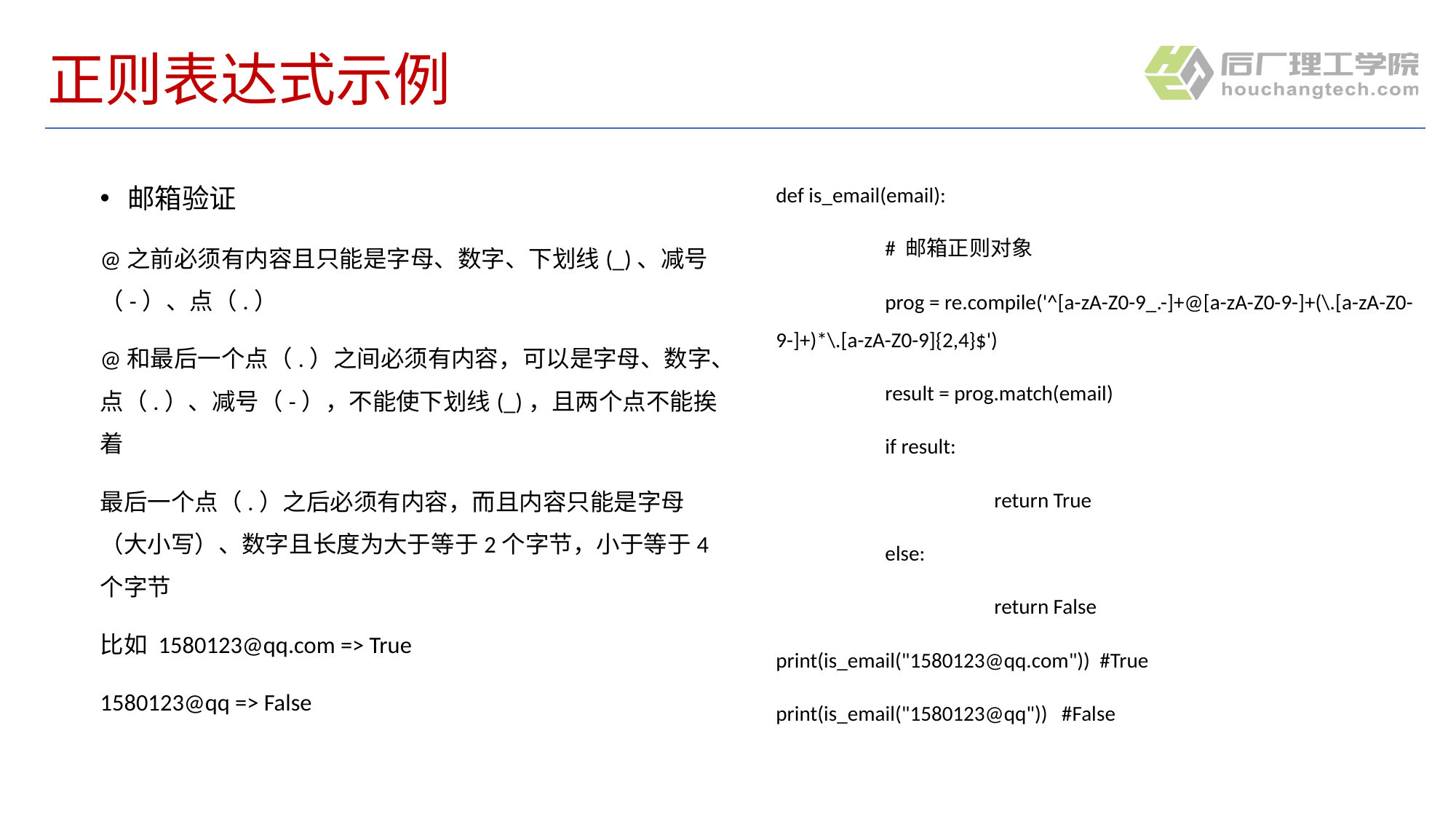

# 正则表达式示例
邮箱验证
@之前必须有内容且只能是字母、数字、下划线(_)、减号（-）、点（.）
@和最后一个点（.）之间必须有内容，可以是字母、数字、点（.）、减号（-），不能使下划线(_)，且两个点不能挨着
最后一个点（.）之后必须有内容，而且内容只能是字母（大小写）、数字且长度为大于等于2个字节，小于等于4个字节
比如 1580123@qq.com => True
1580123@qq => False

def is_email(email):
	# 邮箱正则对象
	prog = re.compile('^[a-zA-Z0-9_.-]+@[a-zA-Z0-9-]+(\.[a-zA-Z0-9-]+)*\.[a-zA-Z0-9]{2,4}$')
	result = prog.match(email)
	if result:
		return True
	else:
		return False
print(is_email("1580123@qq.com"))  #True
print(is_email("1580123@qq"))   #False